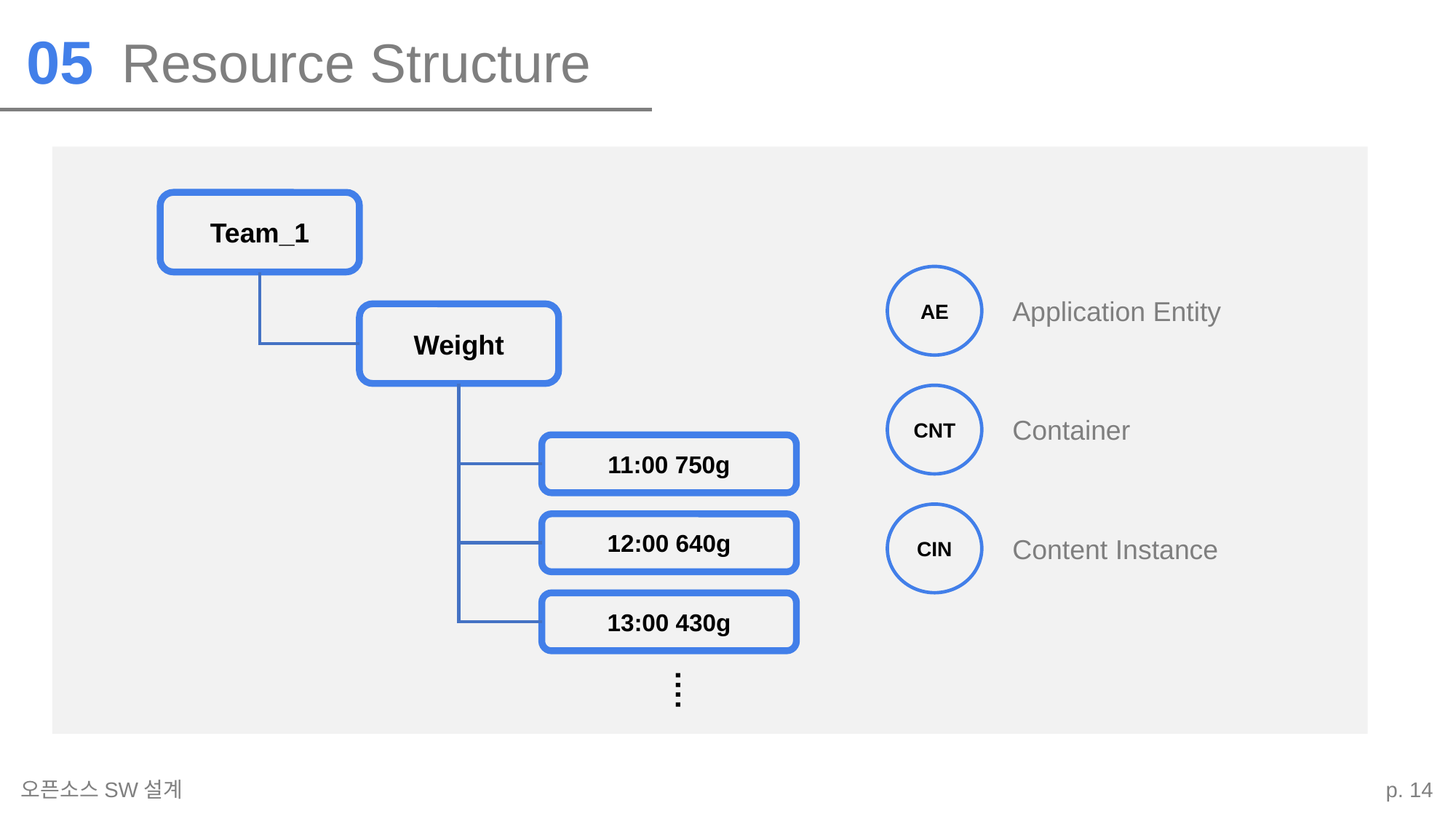

Resource Structure
05

Team_1
AE
Application Entity
Weight
CNT
Container
11:00 750g
CIN
12:00 640g
Content Instance
13:00 430g
….
오픈소스SW설계
p. 14